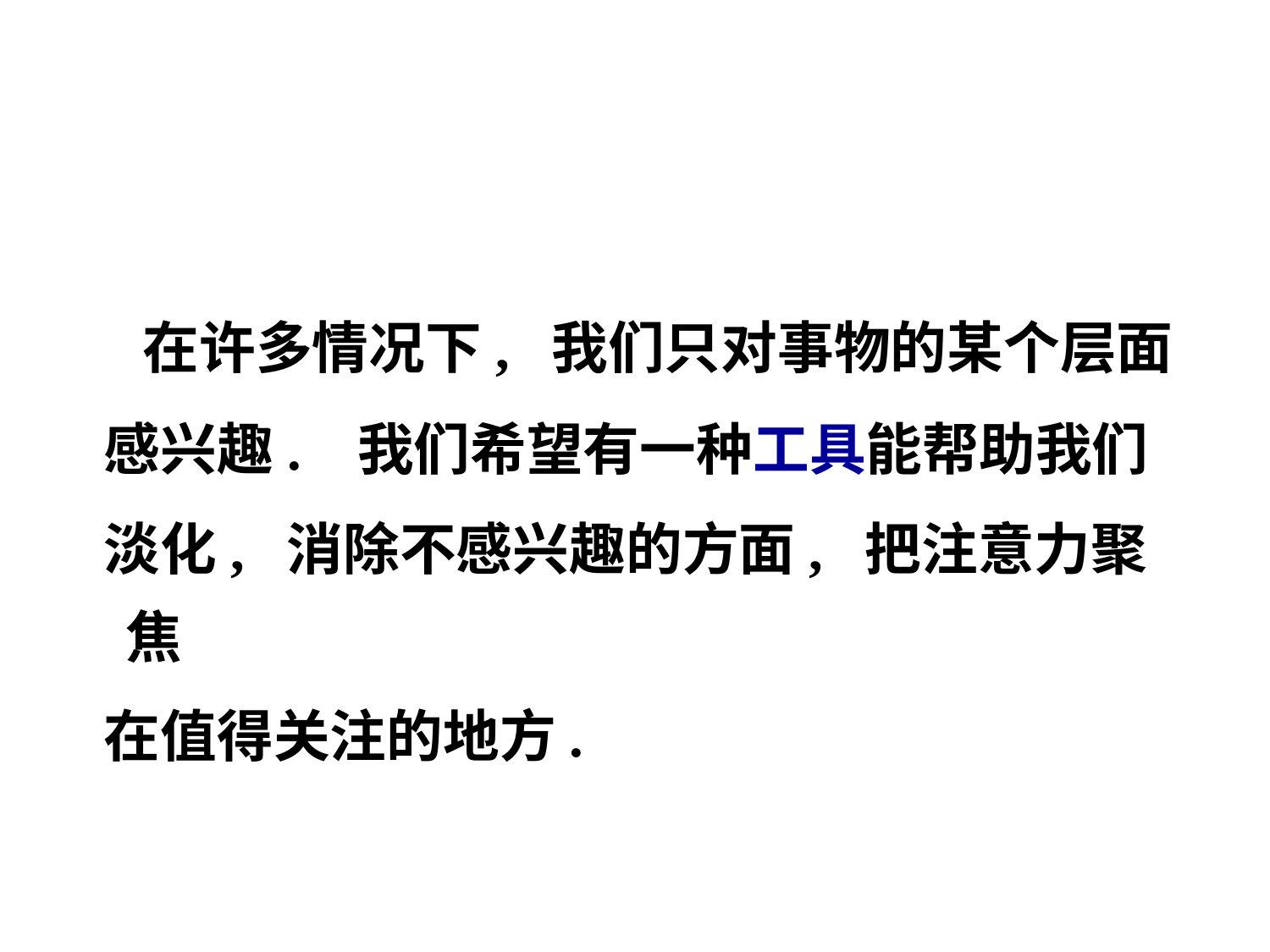

#
   在许多情况下,  我们只对事物的某个层面
 感兴趣.   我们希望有一种工具能帮助我们
 淡化,  消除不感兴趣的方面,  把注意力聚焦
 在值得关注的地方.